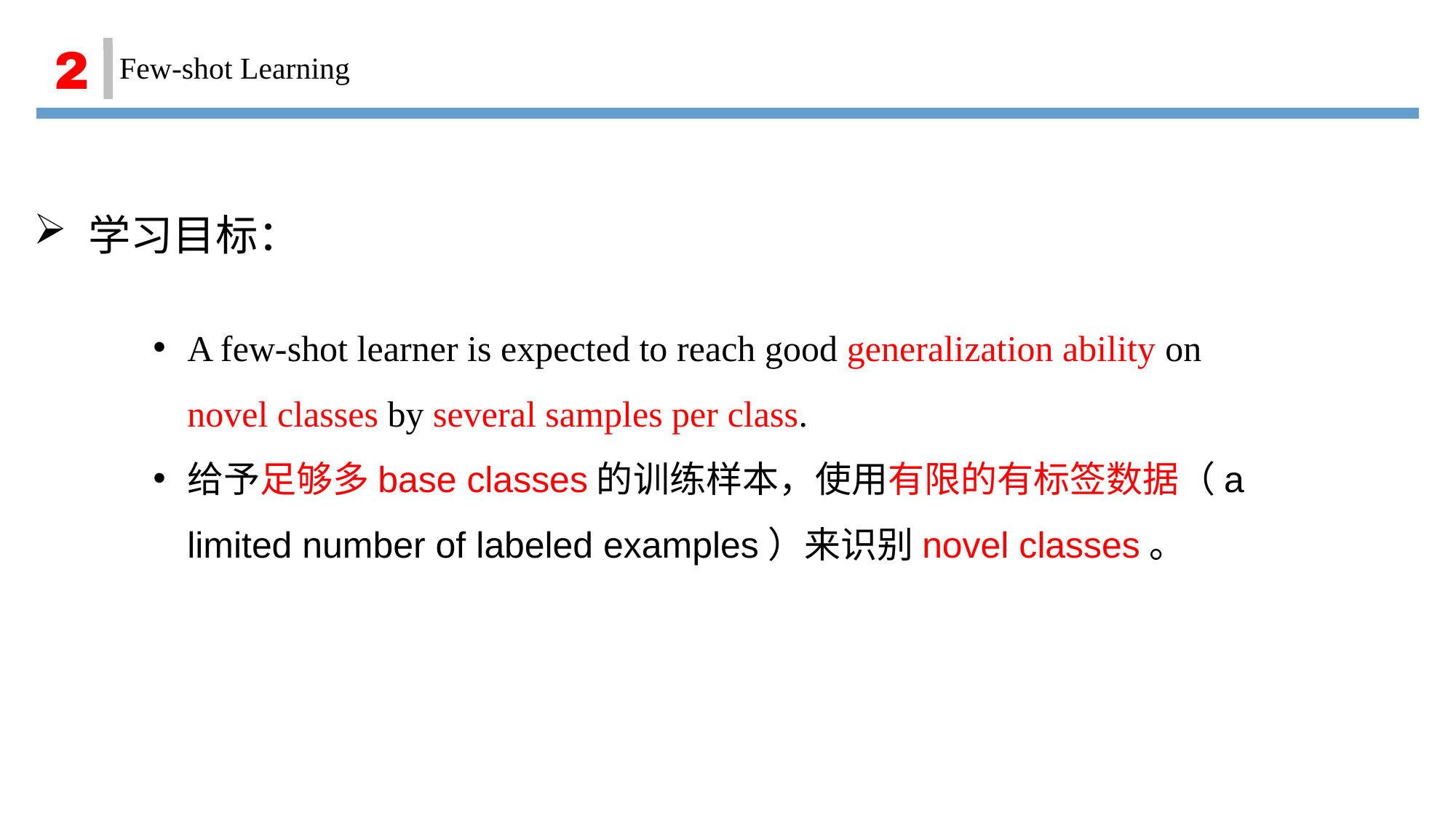

2

Few-shot Learning
学习目标：
A few-shot learner is expected to reach good generalization ability on novel classes by several samples per class.
给予足够多base classes的训练样本，使用有限的有标签数据（a limited number of labeled examples）来识别novel classes。